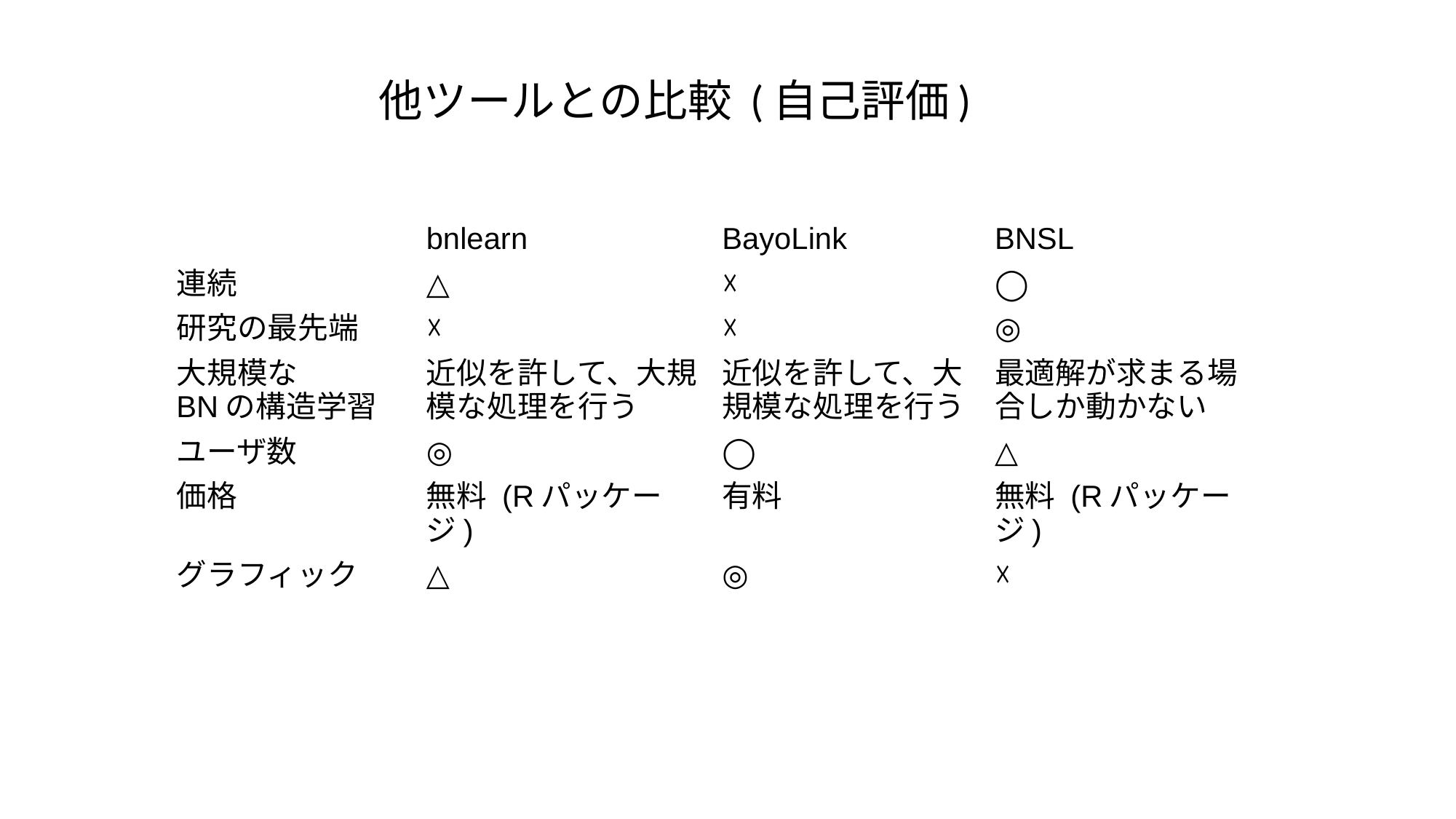

# 他ツールとの比較 (自己評価)
|  | bnlearn | BayoLink | BNSL |
| --- | --- | --- | --- |
| 連続 | △ | ☓ | ◯ |
| 研究の最先端 | ☓ | ☓ | ◎ |
| 大規模な BNの構造学習 | 近似を許して、大規模な処理を行う | 近似を許して、大規模な処理を行う | 最適解が求まる場合しか動かない |
| ユーザ数 | ◎ | ◯ | △ |
| 価格 | 無料 (Rパッケージ) | 有料 | 無料 (Rパッケージ) |
| グラフィック | △ | ◎ | ☓ |